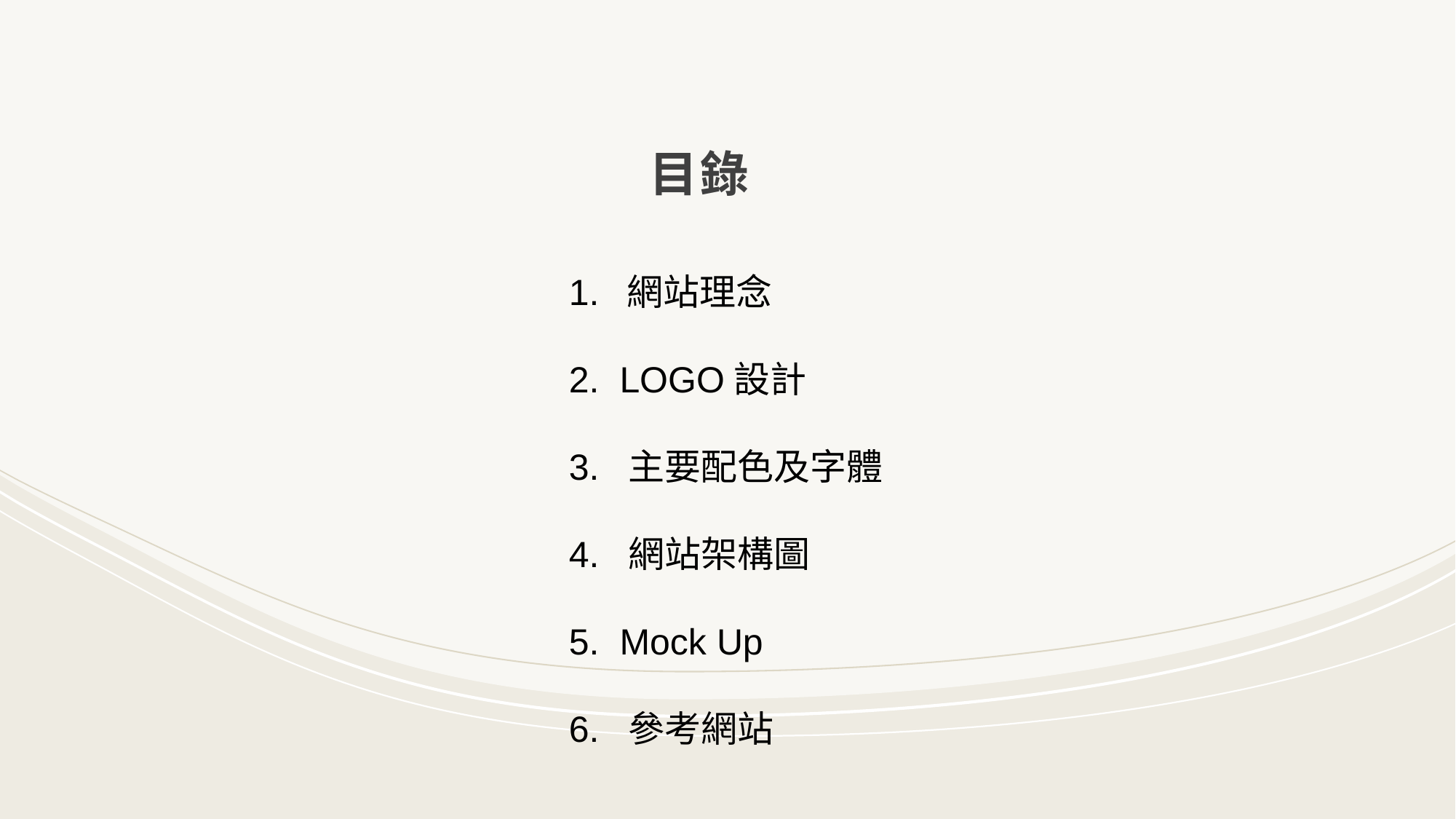

# 目錄
 網站理念

2.  LOGO設計

3.  主要配色及字體

4.  網站架構圖

5.  Mock Up

6.  參考網站